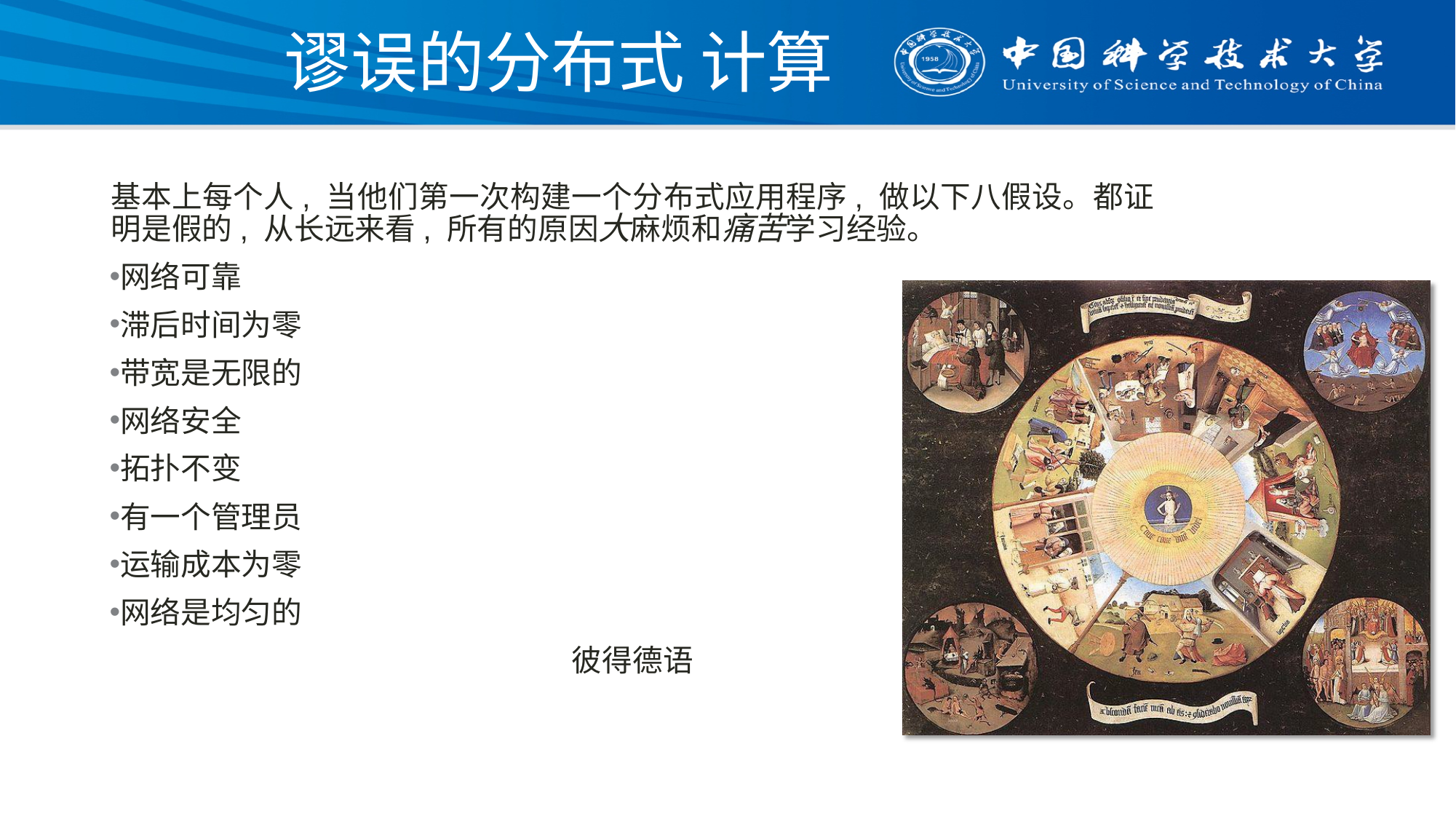

# 谬误的分布式 计算
基本上每个人, 当他们第一次构建一个分布式应用程序, 做以下八假设。都证明是假的, 从长远来看, 所有的原因大麻烦和痛苦学习经验。
网络可靠
滞后时间为零
带宽是无限的
网络安全
拓扑不变
有一个管理员
运输成本为零
网络是均匀的
彼得德语